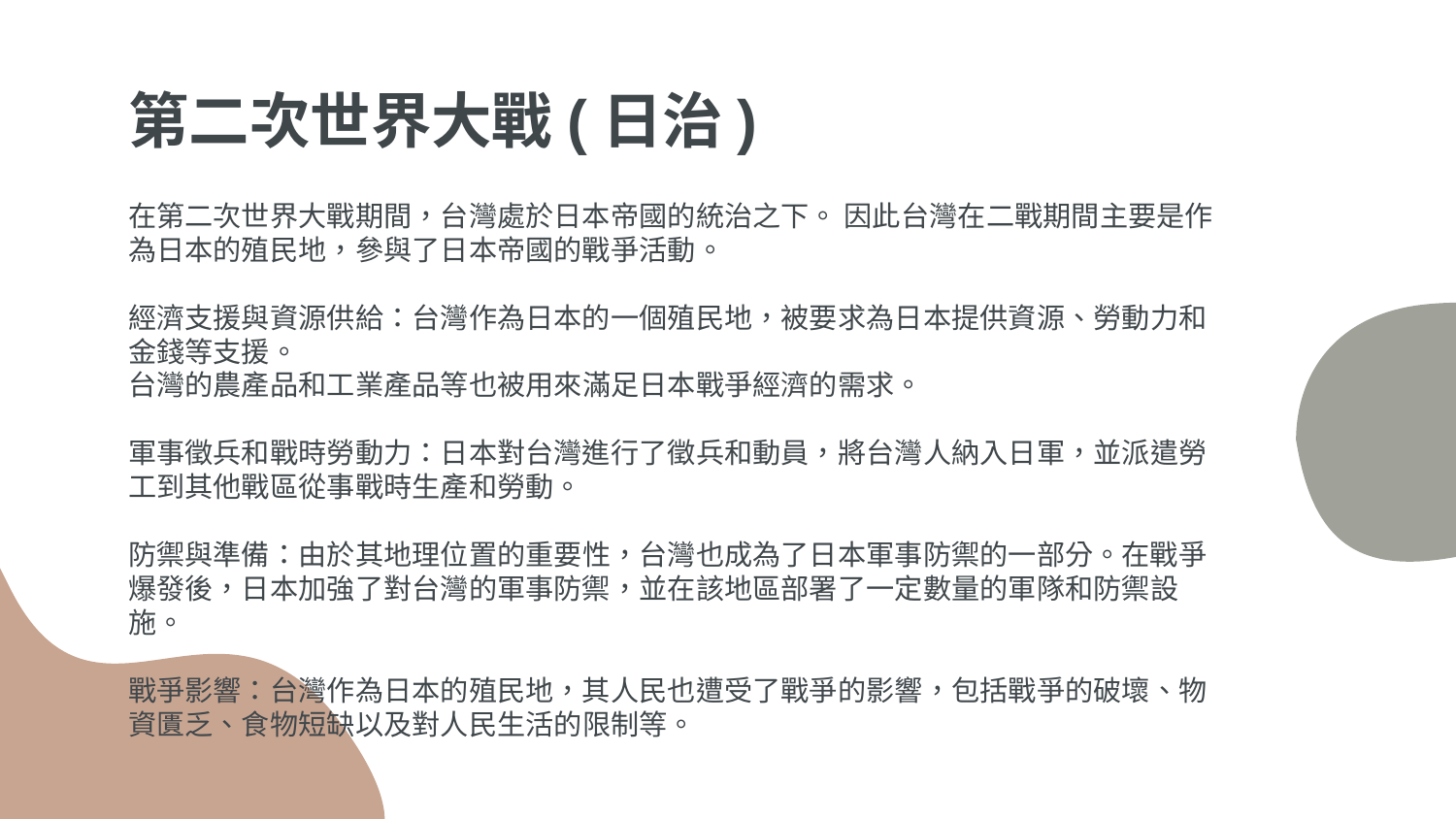

# 第二次世界大戰(日治)
在第二次世界大戰期間，台灣處於日本帝國的統治之下。 因此台灣在二戰期間主要是作為日本的殖民地，參與了日本帝國的戰爭活動。

經濟支援與資源供給：台灣作為日本的一個殖民地，被要求為日本提供資源、勞動力和金錢等支援。
台灣的農產品和工業產品等也被用來滿足日本戰爭經濟的需求。

軍事徵兵和戰時勞動力：日本對台灣進行了徵兵和動員，將台灣人納入日軍，並派遣勞工到其他戰區從事戰時生產和勞動。

防禦與準備：由於其地理位置的重要性，台灣也成為了日本軍事防禦的一部分。在戰爭爆發後，日本加強了對台灣的軍事防禦，並在該地區部署了一定數量的軍隊和防禦設施。

戰爭影響：台灣作為日本的殖民地，其人民也遭受了戰爭的影響，包括戰爭的破壞、物資匱乏、食物短缺以及對人民生活的限制等。